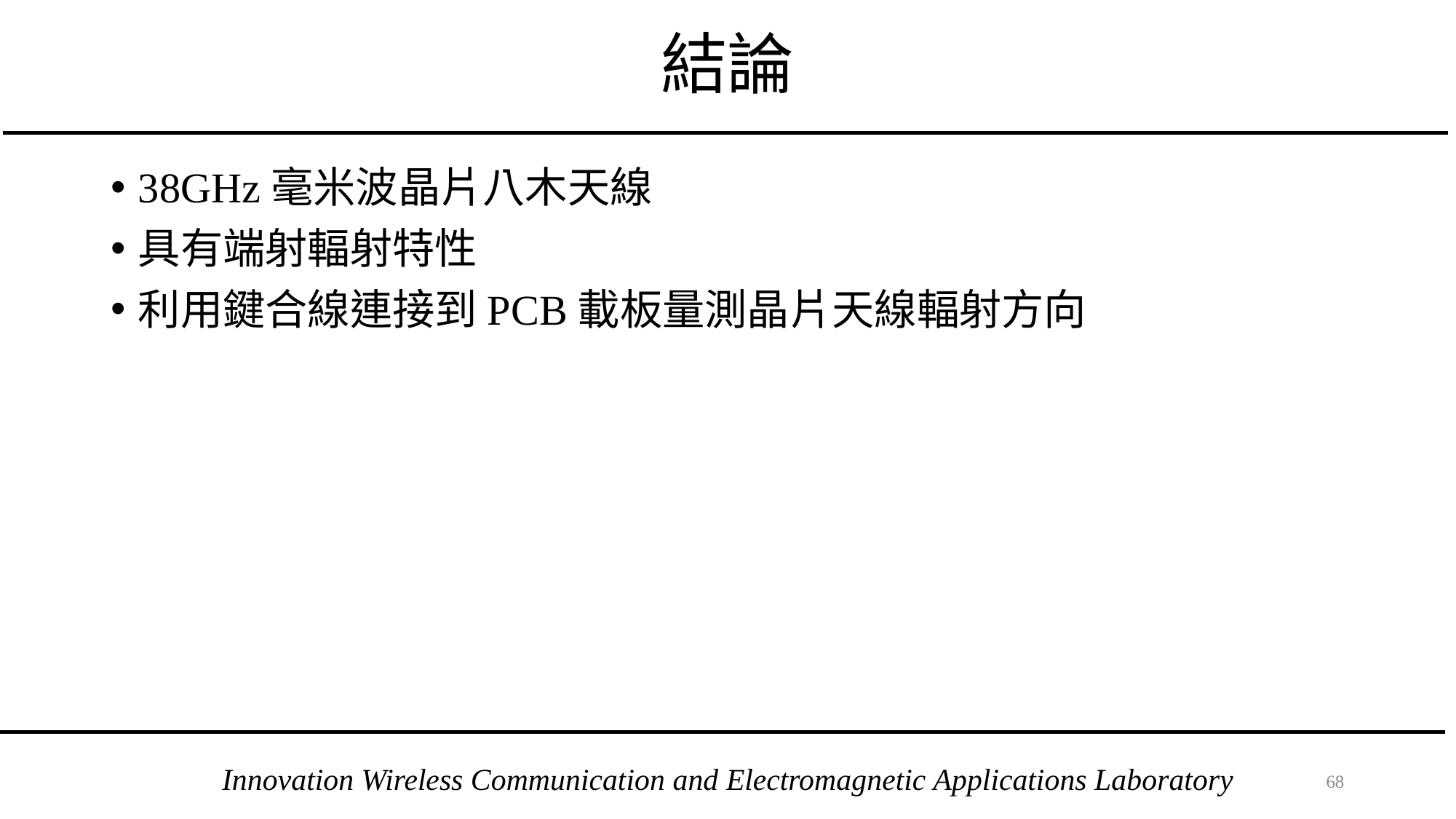

# 結論
38GHz毫米波晶片八木天線
具有端射輻射特性
利用鍵合線連接到PCB載板量測晶片天線輻射方向
68